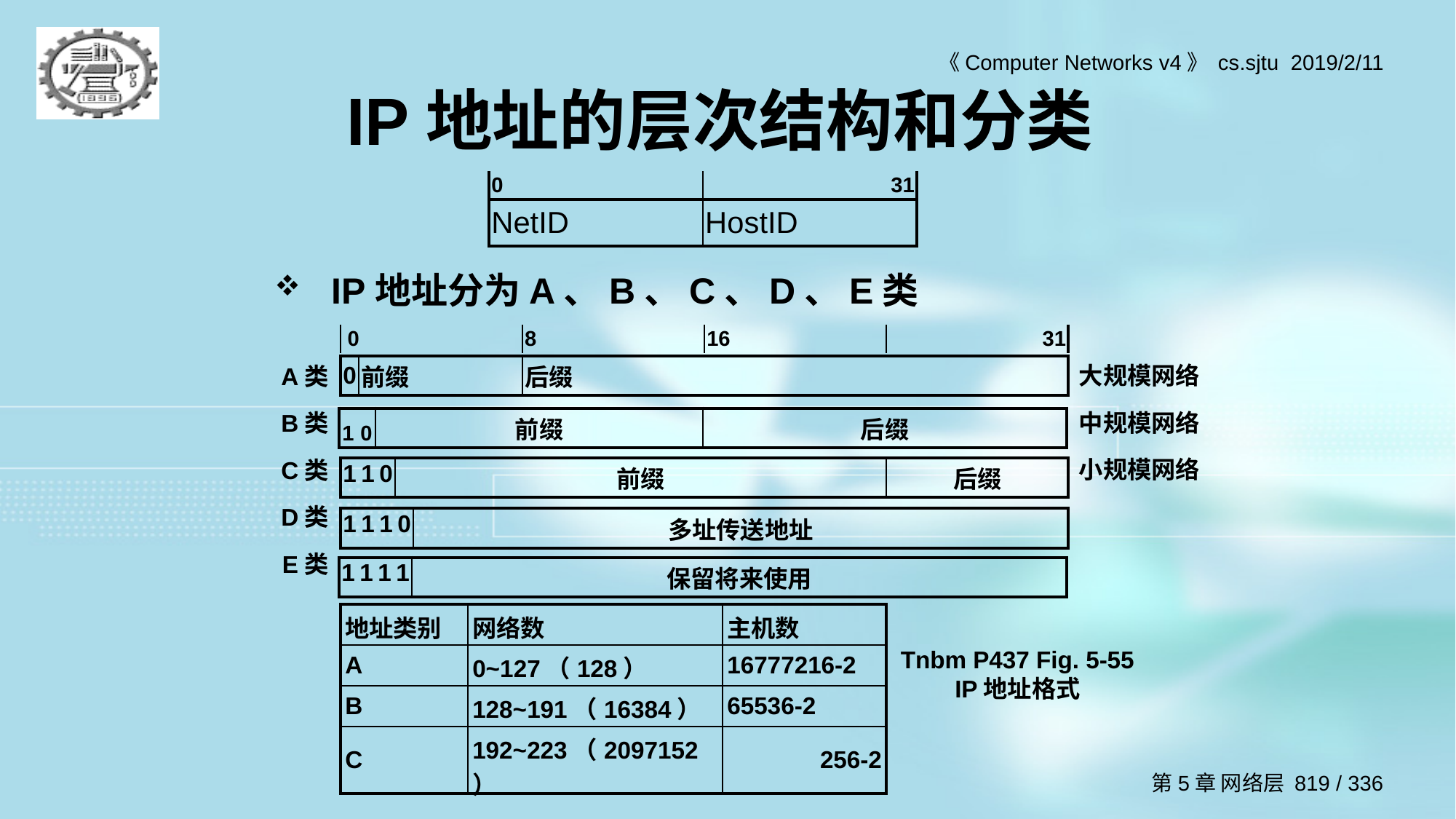

# IP地址的层次结构和分类
| 0 | 31 |
| --- | --- |
| NetID | HostID |
IP地址分为A、B、C、D、E类
| 0 | 8 | 16 | 31 |
| --- | --- | --- | --- |
大规模网络
中规模网络
小规模网络
A类
B类
C类
D类
E类
| 0 | 前缀 | 后缀 |
| --- | --- | --- |
| 1 | 0 | 前缀 | 后缀 |
| --- | --- | --- | --- |
| 1 | 1 | 0 | 前缀 | 后缀 |
| --- | --- | --- | --- | --- |
| 1 | 1 | 1 | 0 | 多址传送地址 |
| --- | --- | --- | --- | --- |
| 1 | 1 | 1 | 1 | 保留将来使用 |
| --- | --- | --- | --- | --- |
| 地址类别 | 网络数 | 主机数 |
| --- | --- | --- |
| A | 0~127（128） | 16777216-2 |
| B | 128~191（16384） | 65536-2 |
| C | 192~223（2097152） | 256-2 |
Tnbm P437 Fig. 5-55 IP地址格式